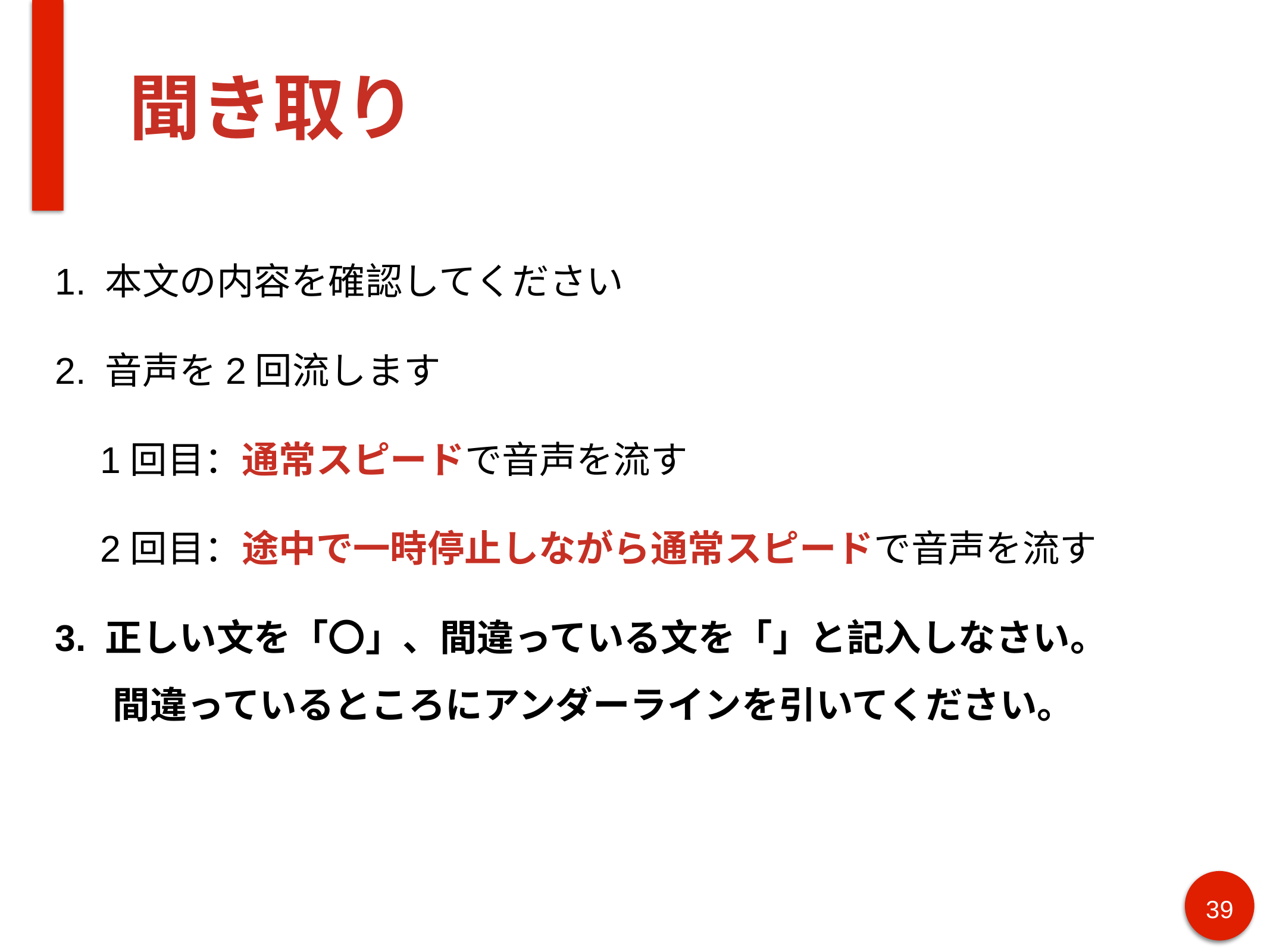

# 聞き取り
1. 本文の内容を確認してください
2. 音声を2回流します
1回目：通常スピードで音声を流す
2回目：途中で一時停止しながら通常スピードで音声を流す
3. 正しい文を「〇」、間違っている文を「✖」と記入しなさい。
　  間違っているところにアンダーラインを引いてください。

39